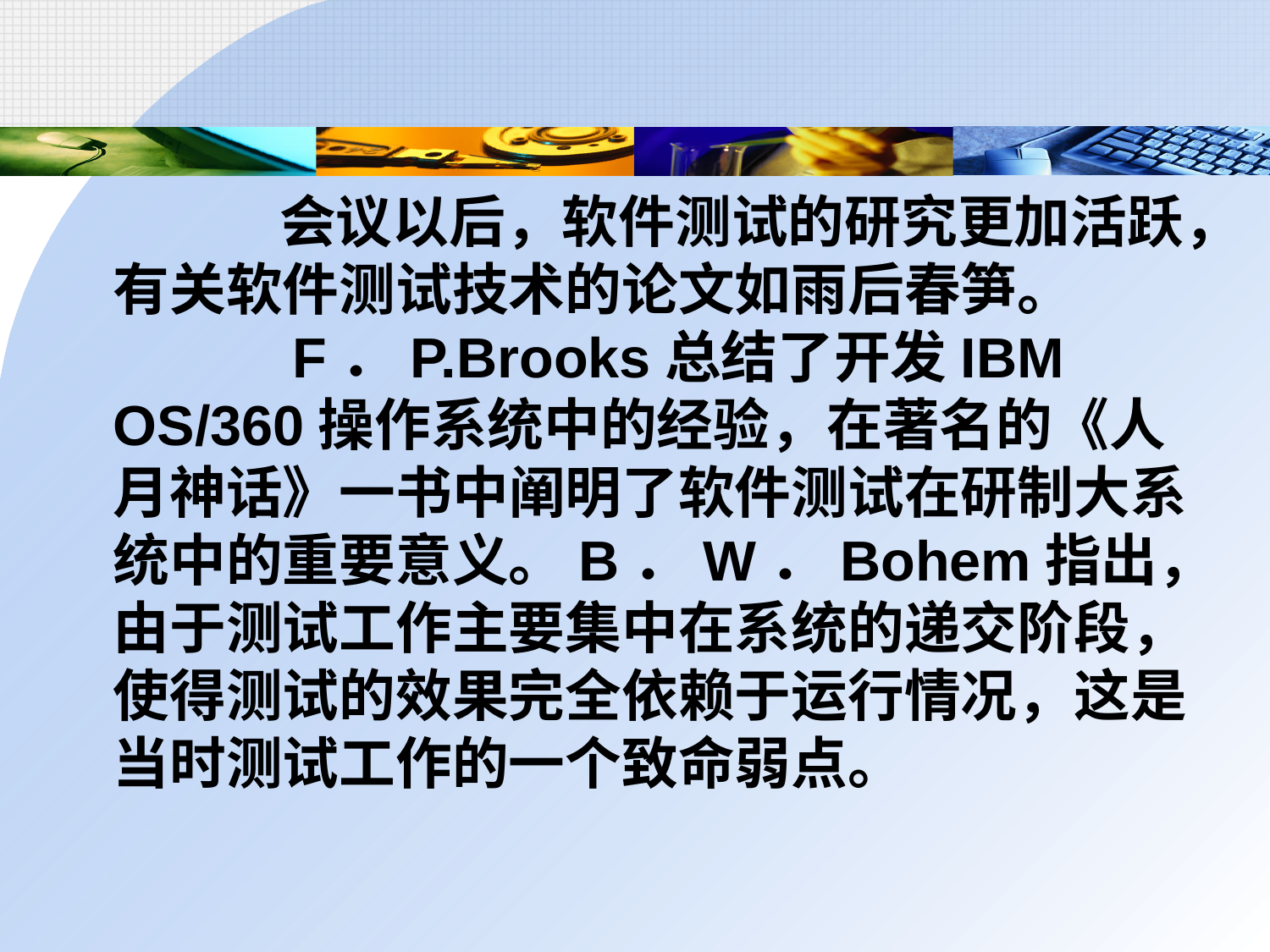

会议以后，软件测试的研究更加活跃，有关软件测试技术的论文如雨后春笋。		   F．P.Brooks总结了开发IBM OS/360操作系统中的经验，在著名的《人月神话》一书中阐明了软件测试在研制大系统中的重要意义。B．W．Bohem指出，由于测试工作主要集中在系统的递交阶段，使得测试的效果完全依赖于运行情况，这是当时测试工作的一个致命弱点。